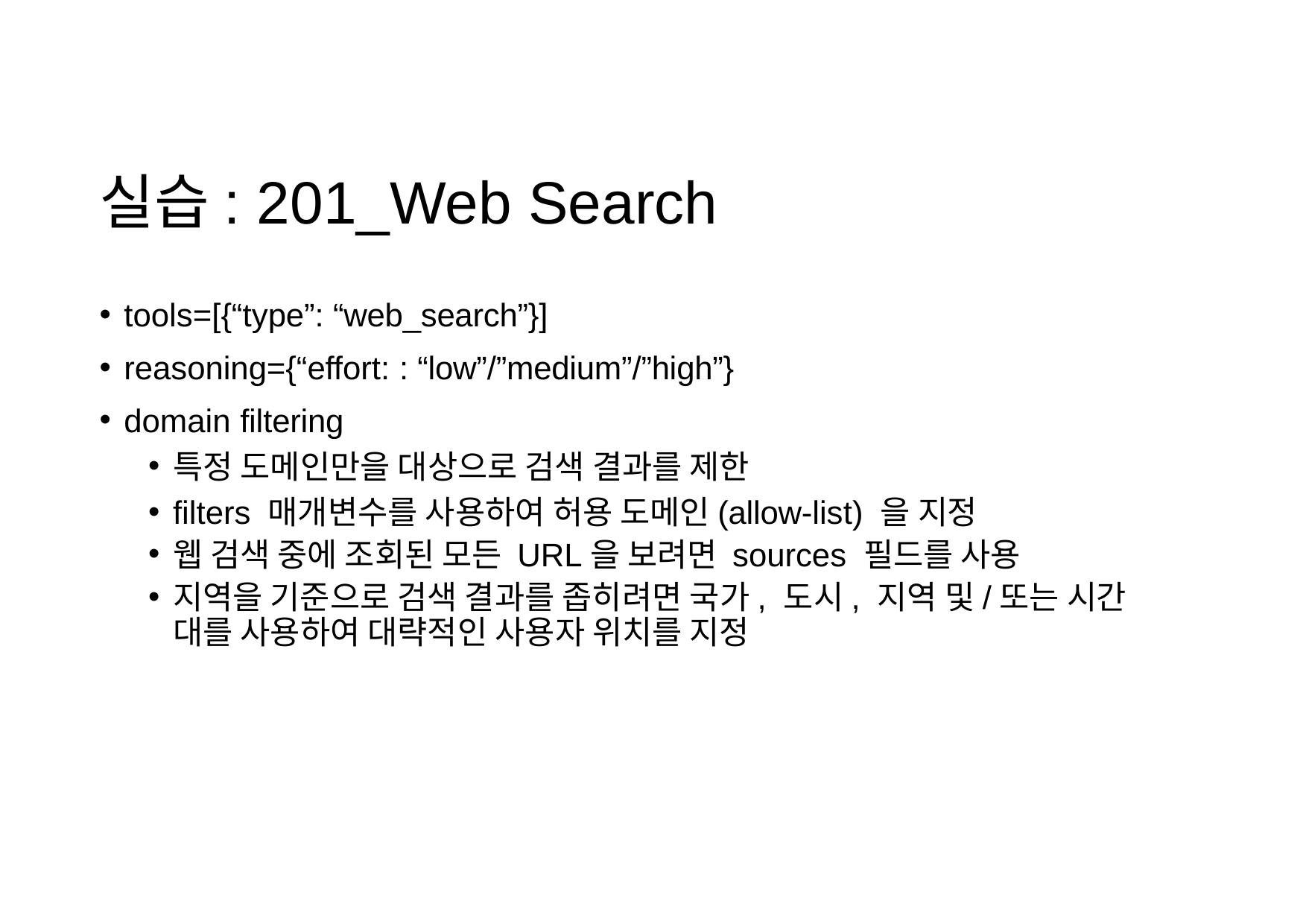

# 실습: 201_Web Search
tools=[{“type”: “web_search”}]
reasoning={“effort: : “low”/”medium”/”high”}
domain filtering
특정 도메인만을 대상으로 검색 결과를 제한
filters 매개변수를 사용하여 허용 도메인(allow-list) 을 지정
웹 검색 중에 조회된 모든 URL을 보려면 sources 필드를 사용
지역을 기준으로 검색 결과를 좁히려면 국가, 도시, 지역 및/또는 시간 대를 사용하여 대략적인 사용자 위치를 지정